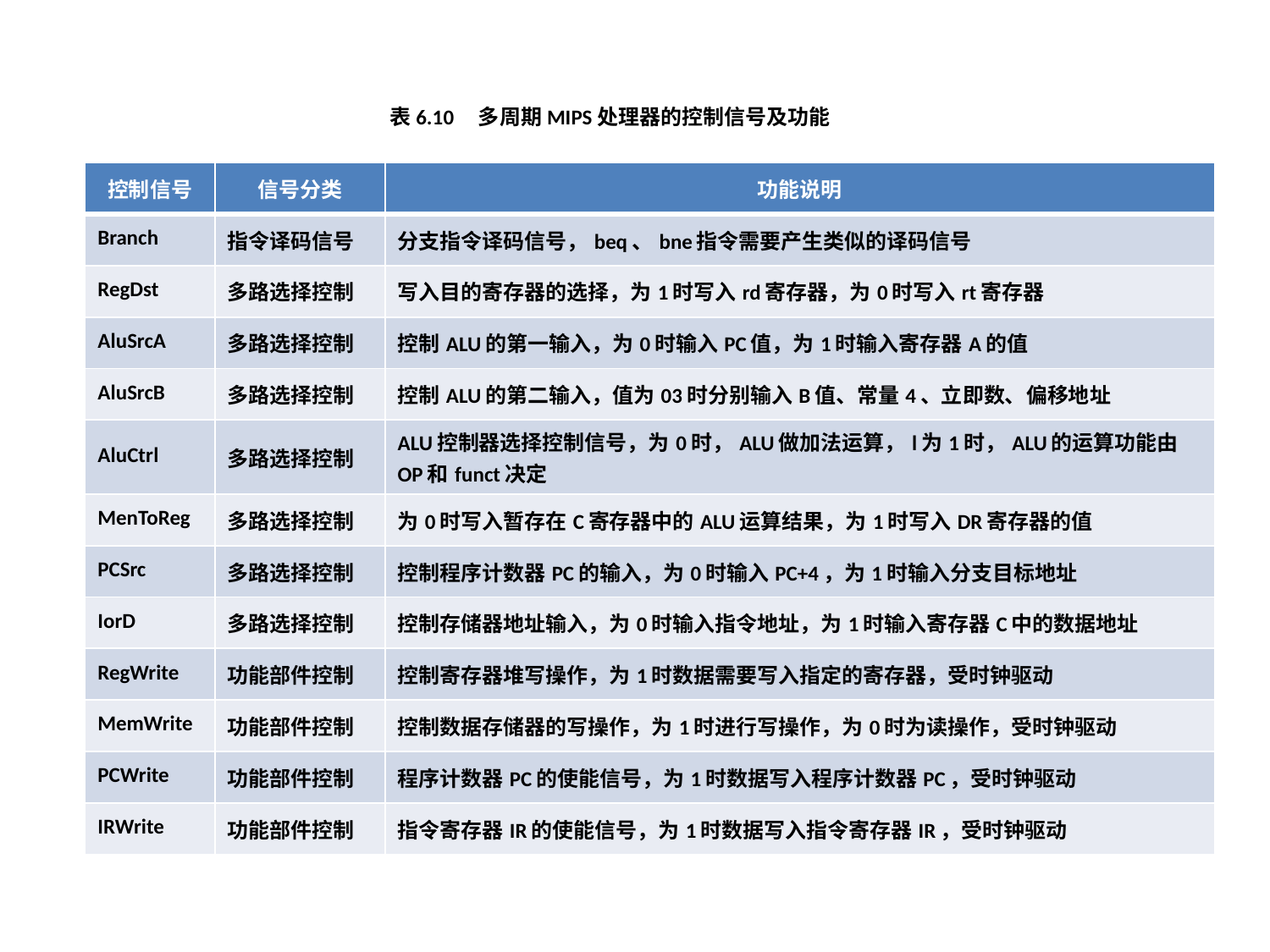

表6.10    多周期MIPS处理器的控制信号及功能
| 控制信号 | 信号分类 | 功能说明 |
| --- | --- | --- |
| Branch | 指令译码信号 | 分支指令译码信号，beq、bne指令需要产生类似的译码信号 |
| RegDst | 多路选择控制 | 写入目的寄存器的选择，为1时写入rd寄存器，为0时写入rt寄存器 |
| AluSrcA | 多路选择控制 | 控制ALU的第一输入，为0时输入PC值，为1时输入寄存器A的值 |
| AluSrcB | 多路选择控制 | 控制ALU的第二输入，值为03时分别输入B值、常量4、立即数、偏移地址 |
| AluCtrl | 多路选择控制 | ALU控制器选择控制信号，为0时，ALU做加法运算，l为1时，ALU的运算功能由OP和funct决定 |
| MenToReg | 多路选择控制 | 为0时写入暂存在C寄存器中的ALU运算结果，为1时写入DR寄存器的值 |
| PCSrc | 多路选择控制 | 控制程序计数器PC的输入，为0时输入PC+4，为1时输入分支目标地址 |
| IorD | 多路选择控制 | 控制存储器地址输入，为0时输入指令地址，为1时输入寄存器C中的数据地址 |
| RegWrite | 功能部件控制 | 控制寄存器堆写操作，为1时数据需要写入指定的寄存器，受时钟驱动 |
| MemWrite | 功能部件控制 | 控制数据存储器的写操作，为1时进行写操作，为0时为读操作，受时钟驱动 |
| PCWrite | 功能部件控制 | 程序计数器PC的使能信号，为1时数据写入程序计数器PC，受时钟驱动 |
| IRWrite | 功能部件控制 | 指令寄存器IR的使能信号，为1时数据写入指令寄存器IR，受时钟驱动 |